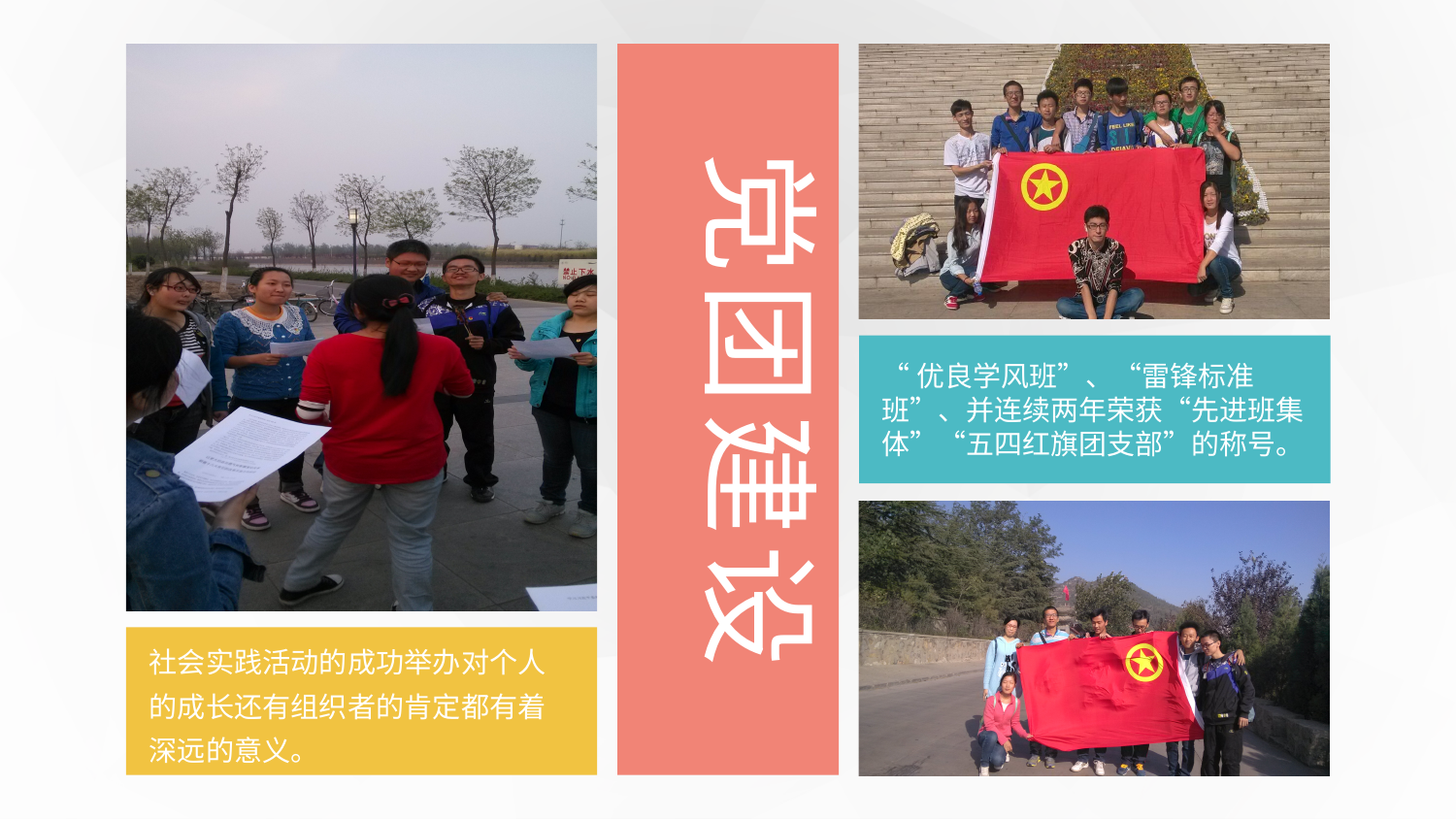

党团建设

“优良学风班”、“雷锋标准班”、并连续两年荣获“先进班集体”“五四红旗团支部”的称号。

社会实践活动的成功举办对个人的成长还有组织者的肯定都有着深远的意义。